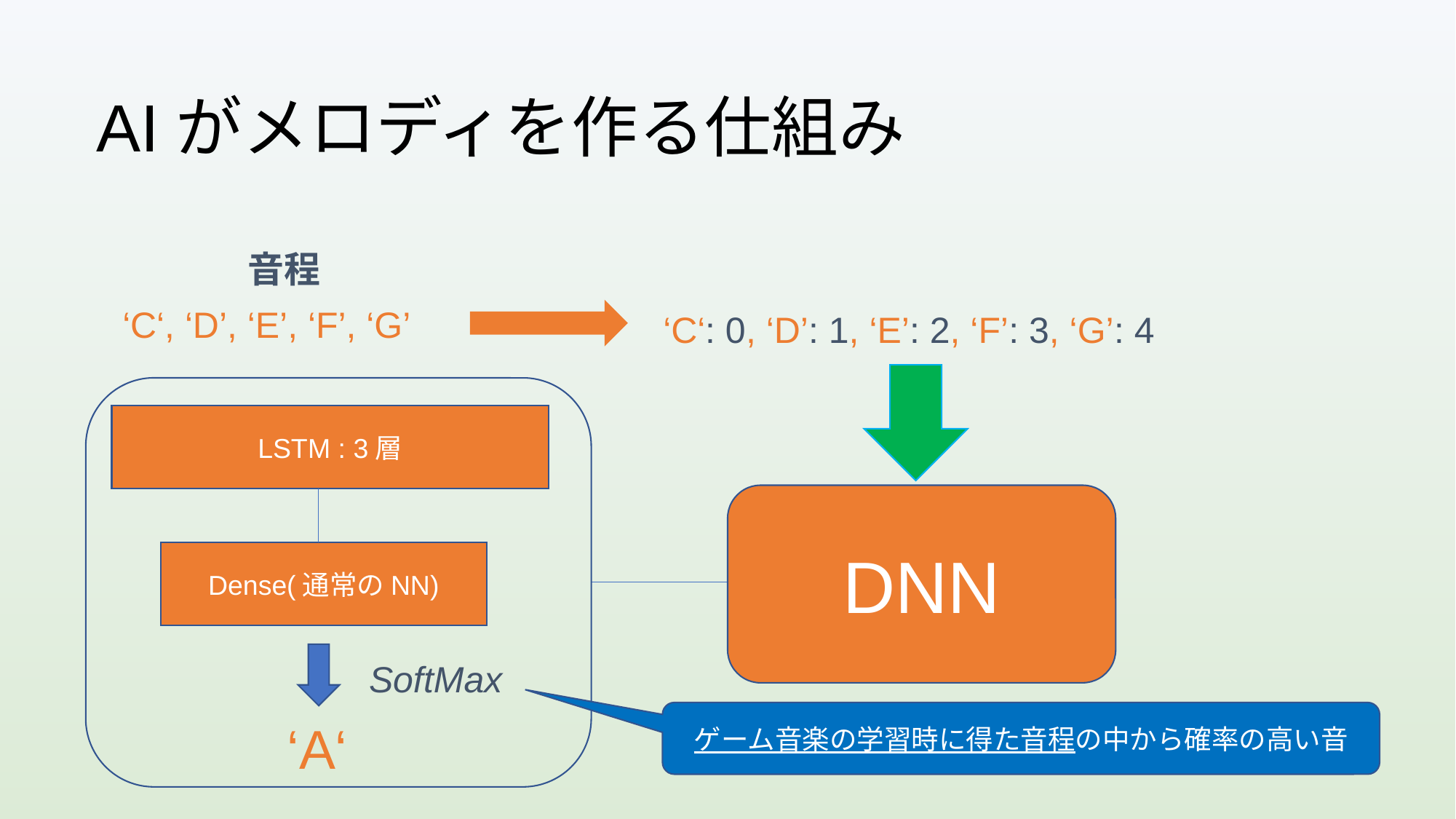

# AIがメロディを作る仕組み
音程

‘C‘, ‘D’, ‘E’, ‘F’, ‘G’

‘C‘: 0, ‘D’: 1, ‘E’: 2, ‘F’: 3, ‘G’: 4

LSTM : 3層
DNN
Dense(通常のNN)

SoftMax
ゲーム音楽の学習時に得た音程の中から確率の高い音
‘A‘